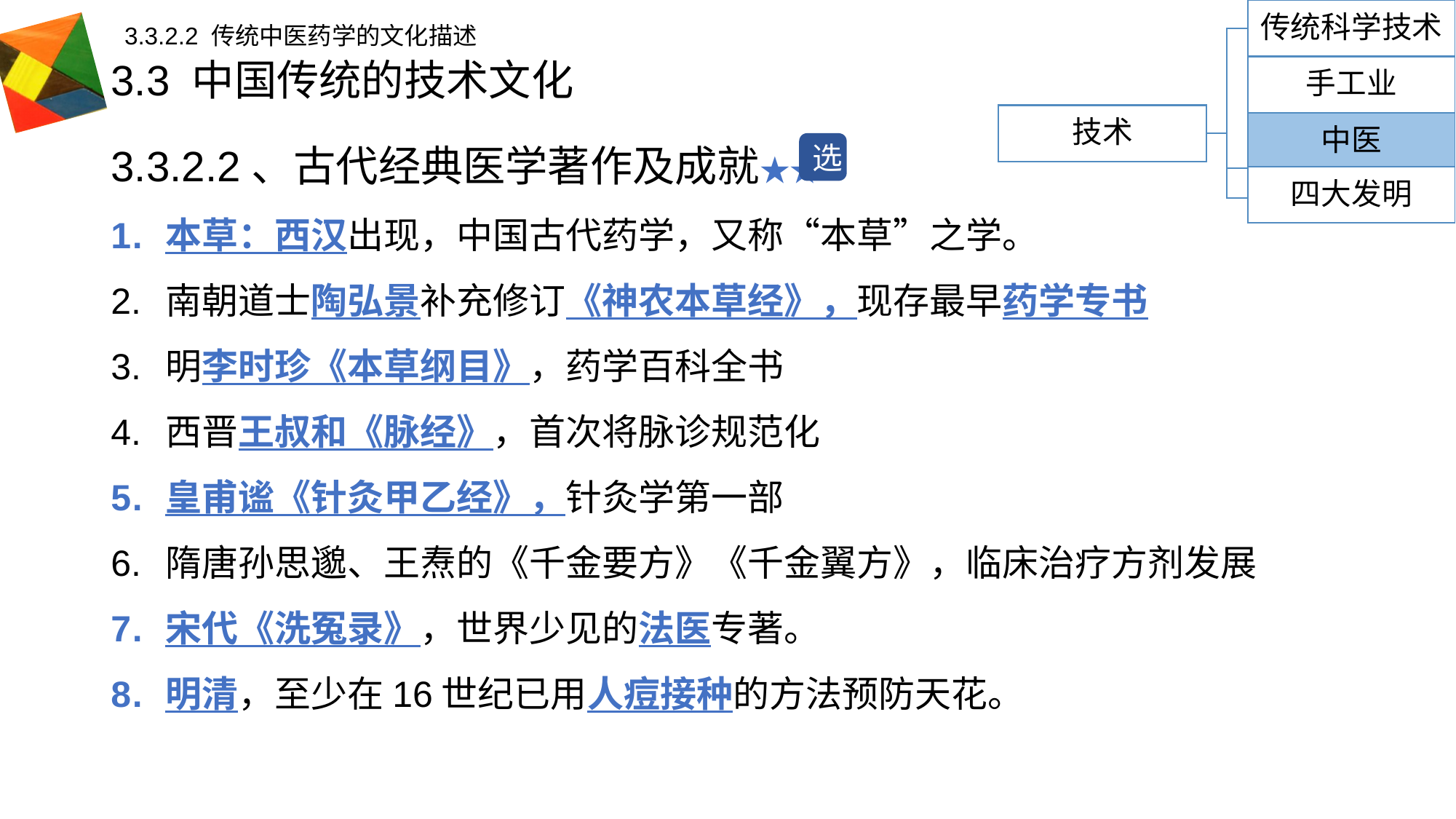

传统科学技术
3.3.2.2 传统中医药学的文化描述

# 3.3 中国传统的技术文化
手工业
技术
3.3.2.2、古代经典医学著作及成就★★
本草：西汉出现，中国古代药学，又称“本草”之学。
南朝道士陶弘景补充修订《神农本草经》，现存最早药学专书
明李时珍《本草纲目》，药学百科全书
西晋王叔和《脉经》，首次将脉诊规范化
皇甫谧《针灸甲乙经》，针灸学第一部
隋唐孙思邈、王焘的《千金要方》《千金翼方》，临床治疗方剂发展
宋代《洗冤录》，世界少见的法医专著。
明清，至少在16世纪已用人痘接种的方法预防天花。
中医
选

四大发明
153